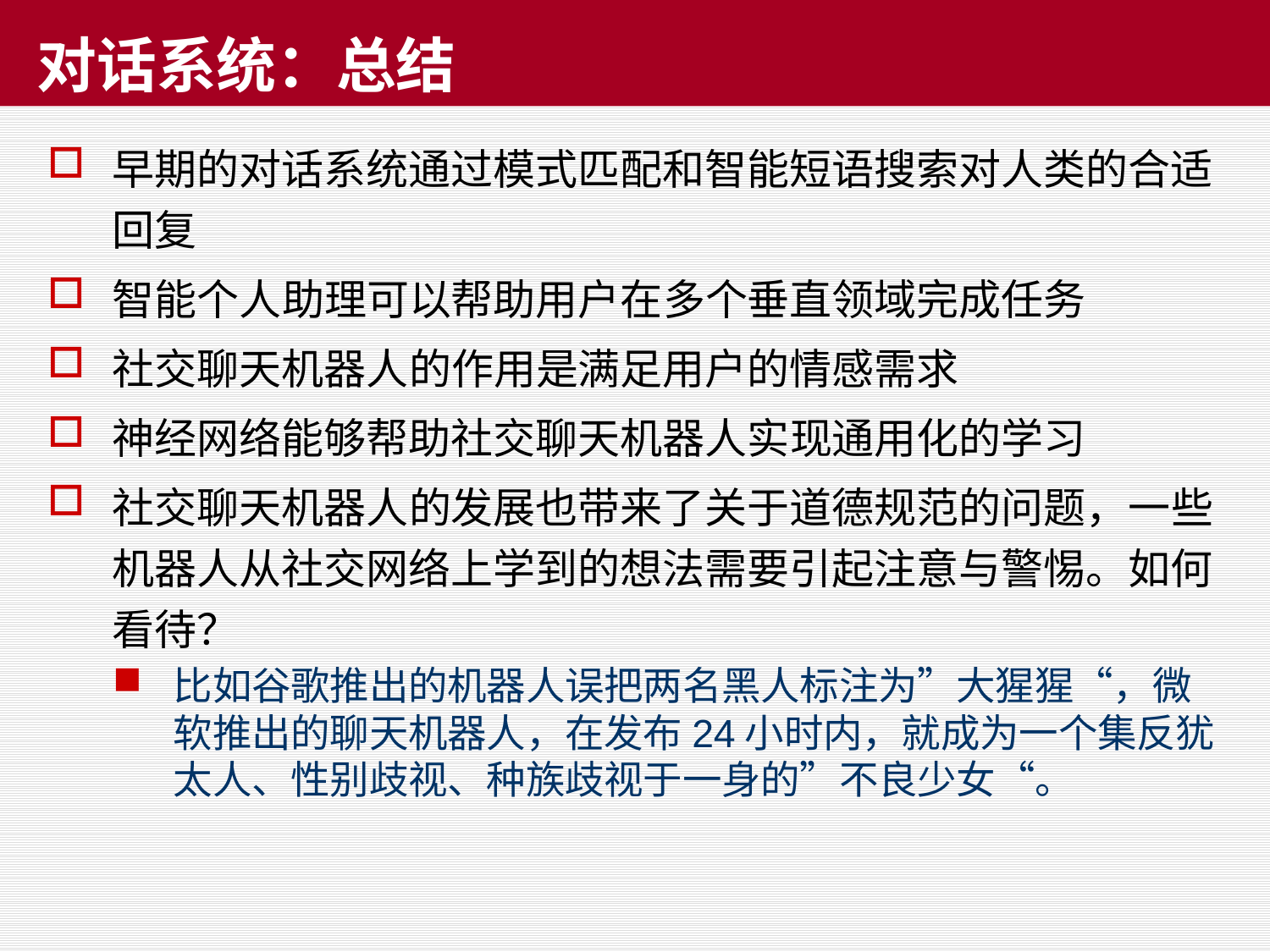

# 对话系统：总结
早期的对话系统通过模式匹配和智能短语搜索对人类的合适回复
智能个人助理可以帮助用户在多个垂直领域完成任务
社交聊天机器人的作用是满足用户的情感需求
神经网络能够帮助社交聊天机器人实现通用化的学习
社交聊天机器人的发展也带来了关于道德规范的问题，一些机器人从社交网络上学到的想法需要引起注意与警惕。如何看待？
比如谷歌推出的机器人误把两名黑人标注为”大猩猩“，微软推出的聊天机器人，在发布24小时内，就成为一个集反犹太人、性别歧视、种族歧视于一身的”不良少女“。